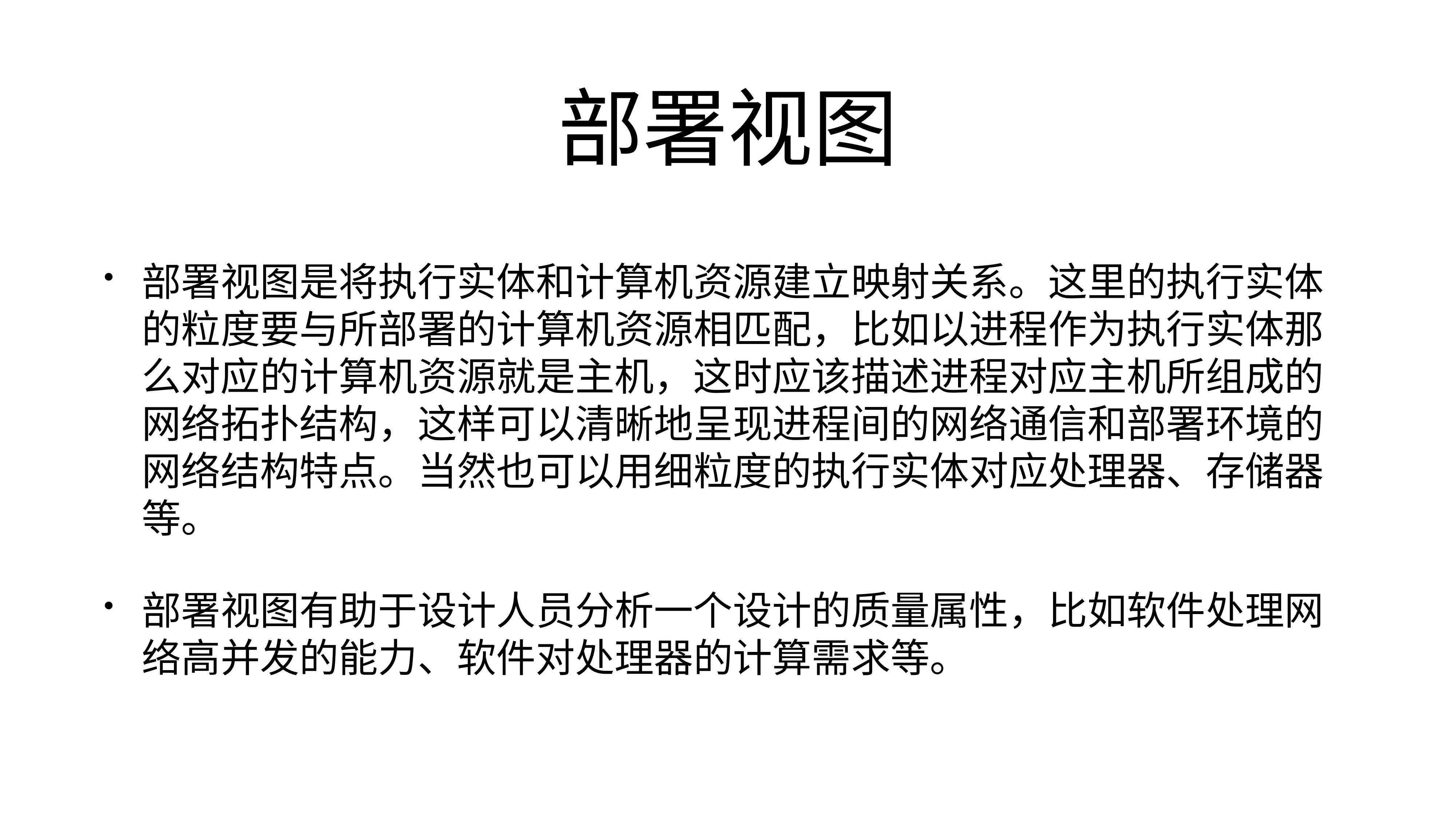

# 部署视图
部署视图是将执行实体和计算机资源建立映射关系。这里的执行实体的粒度要与所部署的计算机资源相匹配，比如以进程作为执行实体那么对应的计算机资源就是主机，这时应该描述进程对应主机所组成的网络拓扑结构，这样可以清晰地呈现进程间的网络通信和部署环境的网络结构特点。当然也可以用细粒度的执行实体对应处理器、存储器等。
部署视图有助于设计人员分析一个设计的质量属性，比如软件处理网络高并发的能力、软件对处理器的计算需求等。